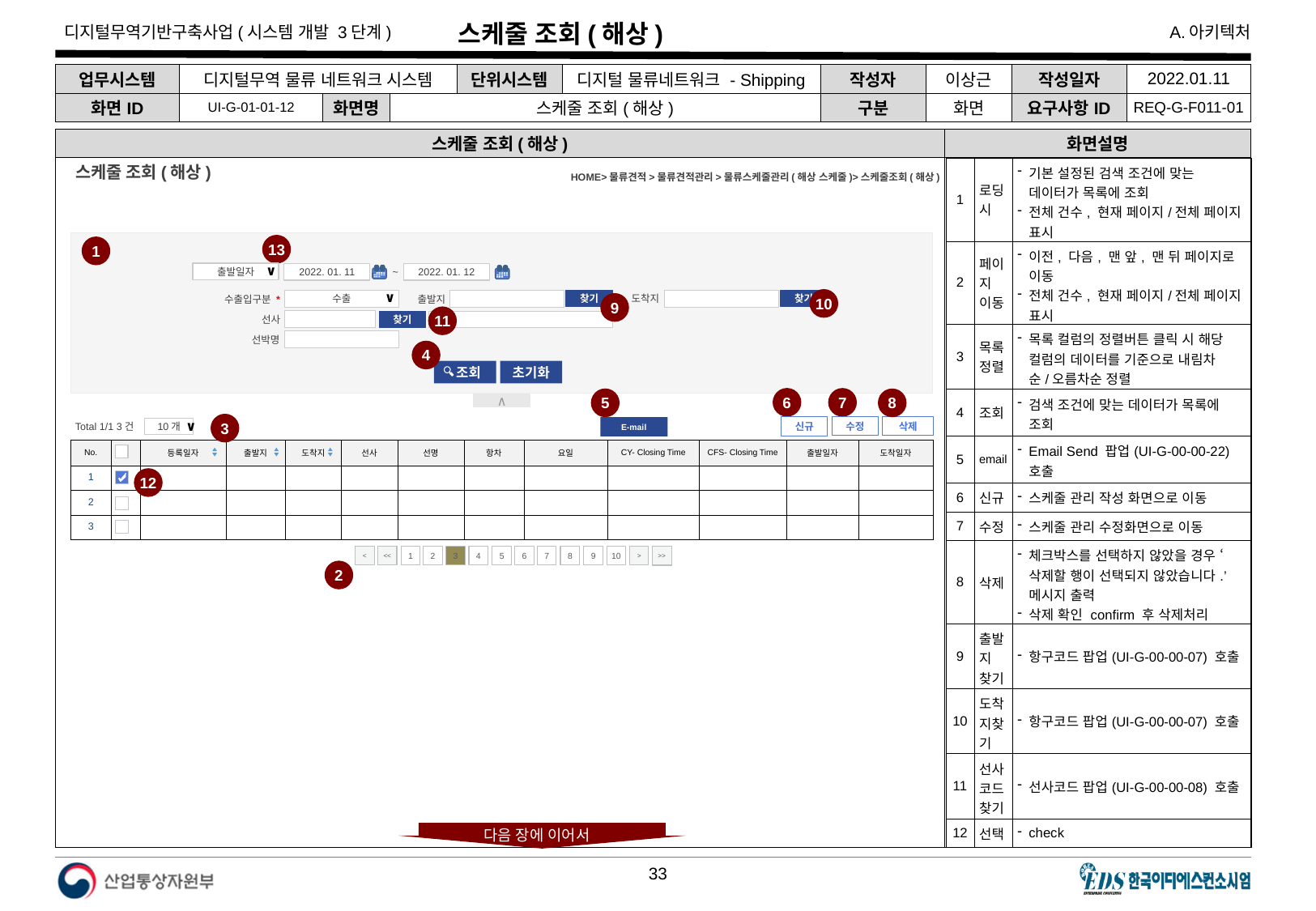

# 스케줄 조회(해상)
| 업무시스템 | 디지털무역 물류 네트워크 시스템 |  |  | 단위시스템 | 디지털 물류네트워크 - Shipping | 작성자 | 이상근 | 작성일자 | 2022.01.11 |
| --- | --- | --- | --- | --- | --- | --- | --- | --- | --- |
| 화면ID | UI-G-01-01-12 | 화면명 | 스케줄 조회(해상) |  |  | 구분 | 화면 | 요구사항ID | REQ-G-F011-01 |
스케줄 조회(해상)

화면설명

| 1 | 로딩 시 | 기본 설정된 검색 조건에 맞는 데이터가 목록에 조회 전체 건수, 현재 페이지/전체 페이지 표시 |
| --- | --- | --- |
| 2 | 페이지 이동 | 이전, 다음, 맨 앞, 맨 뒤 페이지로 이동 전체 건수, 현재 페이지/전체 페이지 표시 |
| 3 | 목록정렬 | 목록 컬럼의 정렬버튼 클릭 시 해당 컬럼의 데이터를 기준으로 내림차순/오름차순 정렬 |
| 4 | 조회 | 검색 조건에 맞는 데이터가 목록에 조회 |
| 5 | email | Email Send 팝업(UI-G-00-00-22) 호출 |
| 6 | 신규 | 스케줄 관리 작성 화면으로 이동 |
| 7 | 수정 | 스케줄 관리 수정화면으로 이동 |
| 8 | 삭제 | 체크박스를 선택하지 않았을 경우 ‘삭제할 행이 선택되지 않았습니다.’ 메시지 출력 삭제 확인 confirm 후 삭제처리 |
| 9 | 출발지 찾기 | 항구코드 팝업(UI-G-00-00-07) 호출 |
| 10 | 도착지찾기 | 항구코드 팝업(UI-G-00-00-07) 호출 |
| 11 | 선사코드 찾기 | 선사코드 팝업(UI-G-00-00-08) 호출 |
| 12 | 선택 | check |
HOME>물류견적>물류견적관리>물류스케줄관리(해상 스케줄)>스케줄조회(해상)
스케줄 조회(해상)

13
1
출발일자
∨
2022. 01. 11
~
2022. 01. 12

도착지
출발지
수출입구분 *
10

찾기

찾기
수출
∨
9
11
선사

찾기
선박명

4
 조회

초기화
6
7
5
8
∧
3
Total 1/1 3건
10개
∨
삭제
수정
신규
E-mail
| No. |  | 등록일자 | 출발지 | 도착지 | 선사 | 선명 | 항차 | 요일 | CY- Closing Time | CFS- Closing Time | 출발일자 | 도착일자 |
| --- | --- | --- | --- | --- | --- | --- | --- | --- | --- | --- | --- | --- |
| 1 |  |  |  |  |  |  |  |  |  |  |  |  |
| 2 |  |  |  |  |  |  |  |  |  |  |  |  |
| 3 |  |  |  |  |  |  |  |  |  |  |  |  |

12

<
<<
1
2
3
4
5
6
7
8
9
10
>
>>
2
다음 장에 이어서

다음 장에 이어서